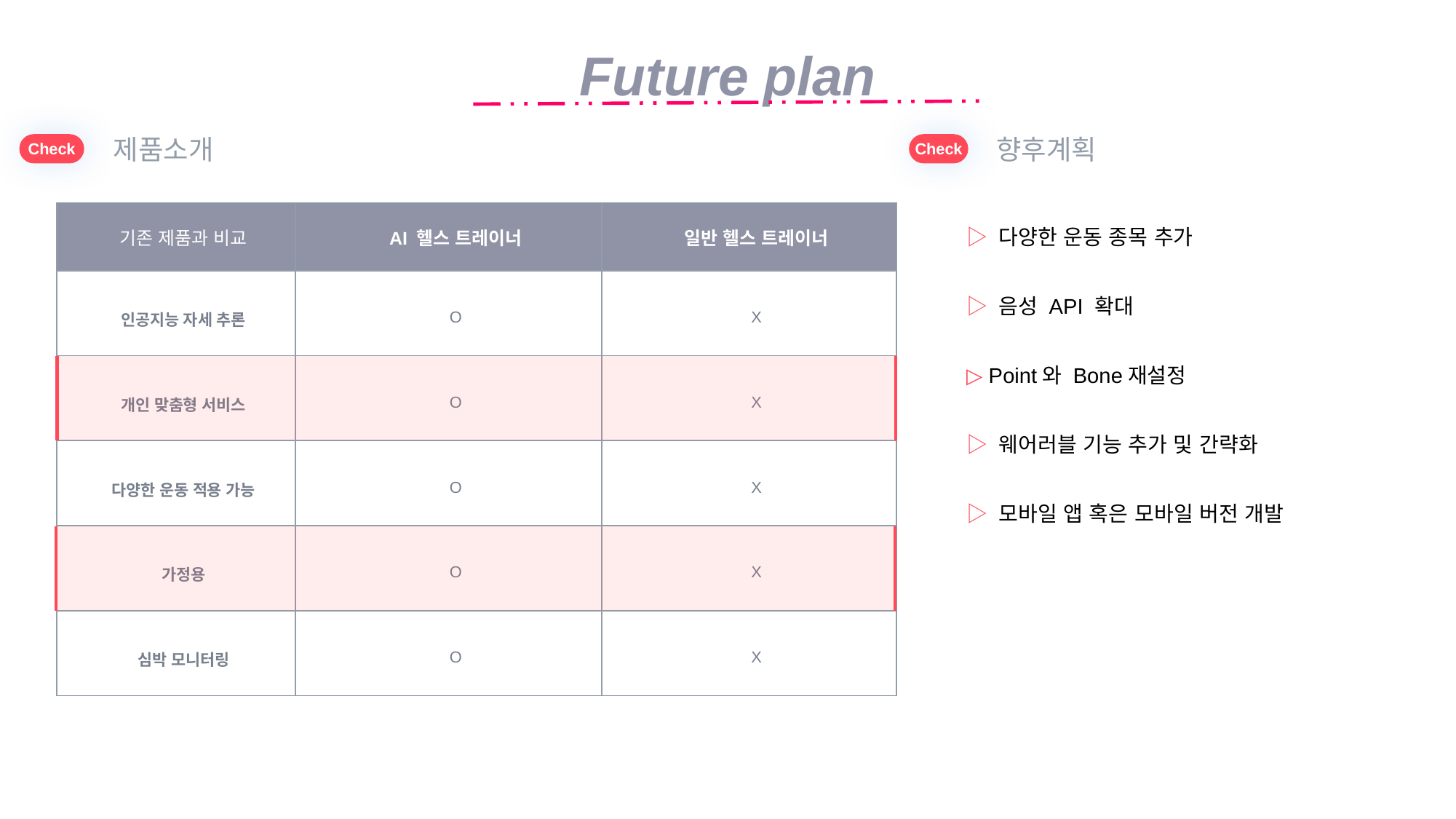

Future plan
제품소개
향후계획
Check
Check
▷ 다양한 운동 종목 추가
▷ 음성 API 확대
▷ Point와 Bone재설정
▷ 웨어러블 기능 추가 및 간략화
▷ 모바일 앱 혹은 모바일 버전 개발
| 기존 제품과 비교 | AI 헬스 트레이너 | 일반 헬스 트레이너 |
| --- | --- | --- |
| 인공지능 자세 추론 | O | X |
| 개인 맞춤형 서비스 | O | X |
| 다양한 운동 적용 가능 | O | X |
| 가정용 | O | X |
| 심박 모니터링 | O | X |
| 60^ |
| --- |
| 60^ |
| --- |